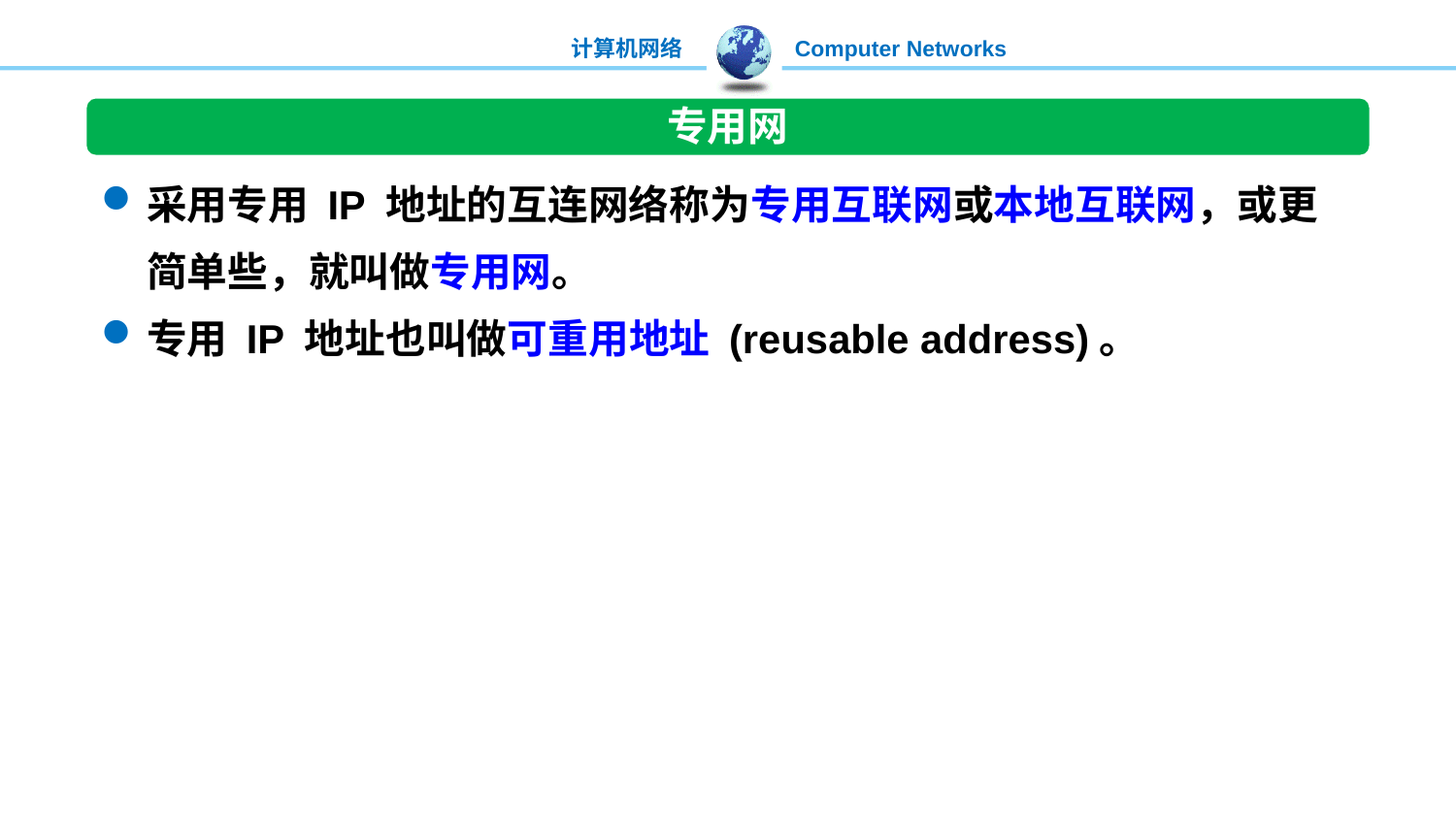

专用网

采用专用 IP 地址的互连网络称为专用互联网或本地互联网，或更简单些，就叫做专用网。
专用 IP 地址也叫做可重用地址 (reusable address)。